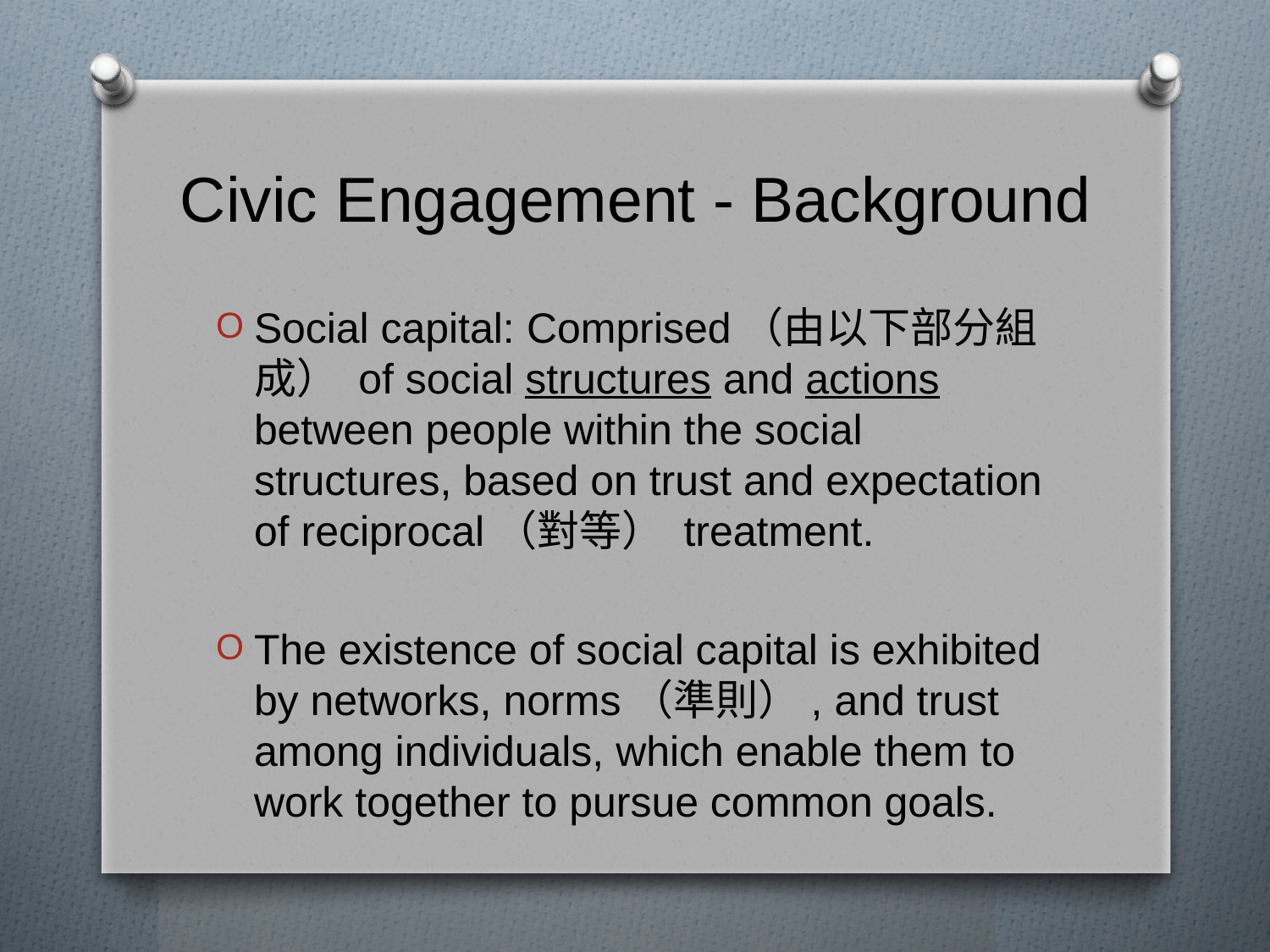

# Civic Engagement - Background
Social capital: Comprised（由以下部分組成） of social structures and actions between people within the social structures, based on trust and expectation of reciprocal（對等） treatment.

The existence of social capital is exhibited by networks, norms（準則）, and trust among individuals, which enable them to work together to pursue common goals.